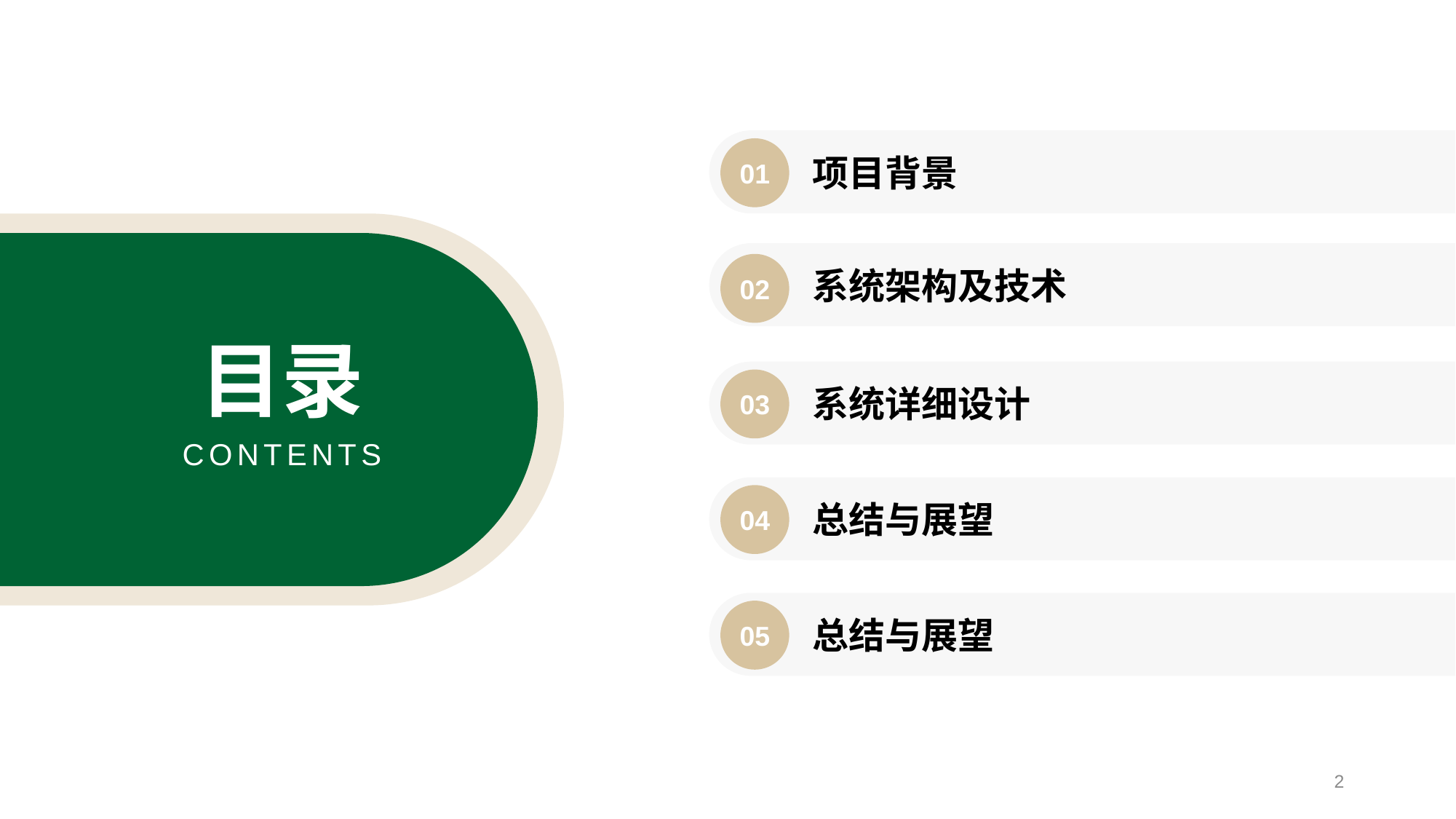

项目背景
01

系统架构及技术
02
目录
CONTENTS
系统详细设计
03
总结与展望
04
总结与展望
05
2